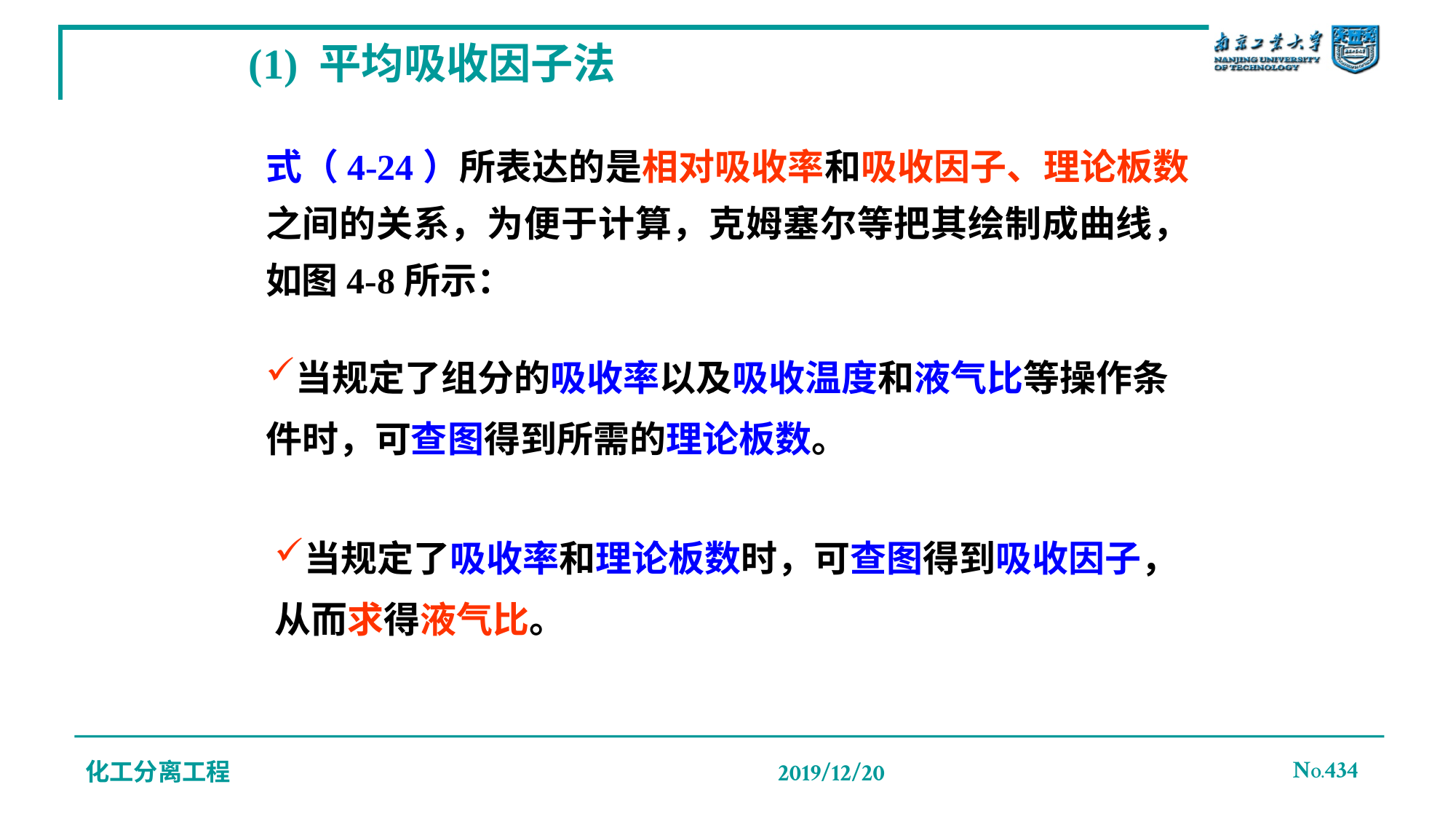

# (1) 平均吸收因子法
式（4-24）所表达的是相对吸收率和吸收因子、理论板数之间的关系，为便于计算，克姆塞尔等把其绘制成曲线，如图4-8所示：
当规定了组分的吸收率以及吸收温度和液气比等操作条件时，可查图得到所需的理论板数。

当规定了吸收率和理论板数时，可查图得到吸收因子，从而求得液气比。
化工分离工程
2019/12/20
NO.434